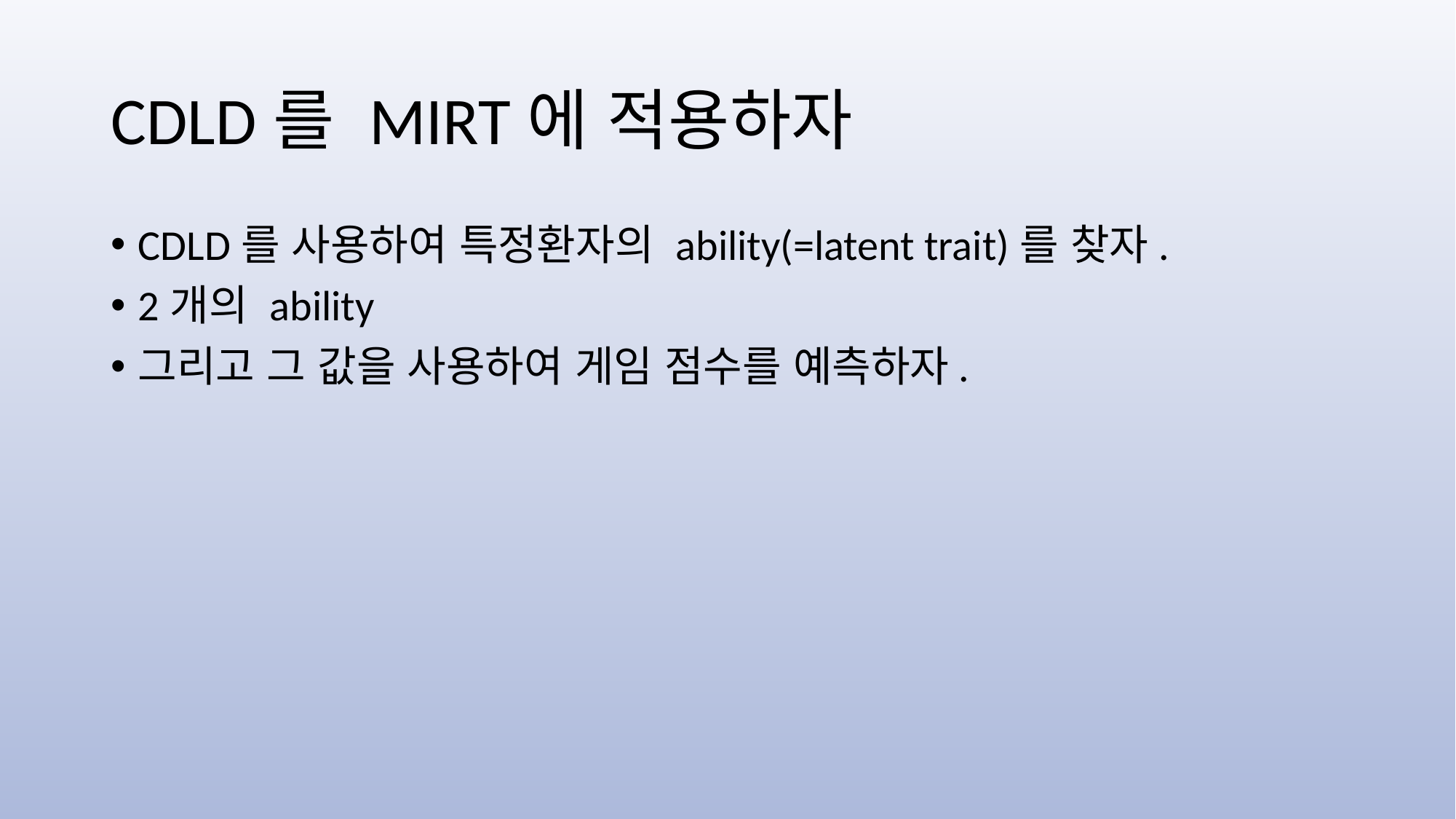

# CDLD를 MIRT에 적용하자
CDLD를 사용하여 특정환자의 ability(=latent trait)를 찾자.
2개의 ability
그리고 그 값을 사용하여 게임 점수를 예측하자.